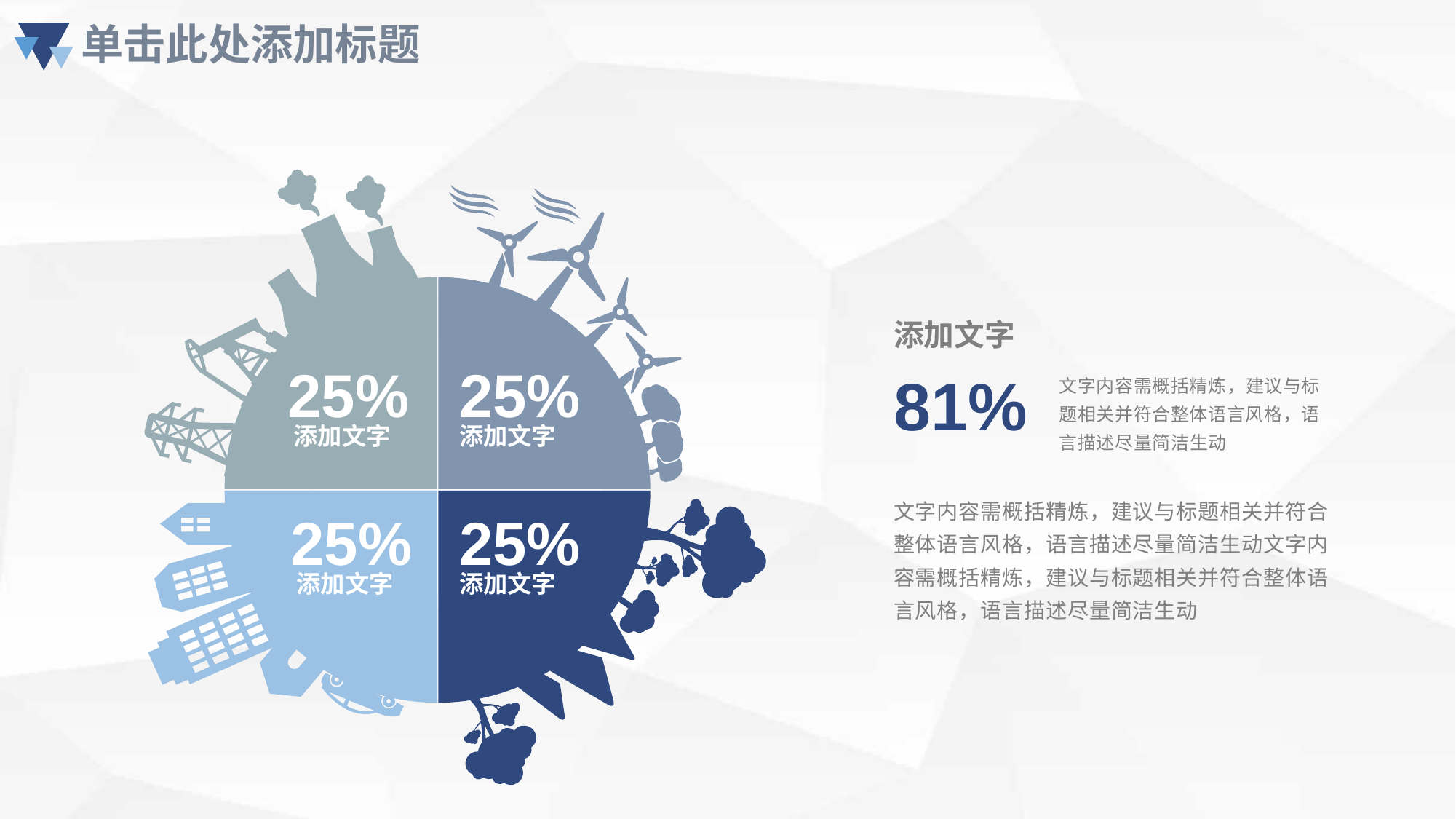

添加文字
25%
25%
81%
文字内容需概括精炼，建议与标题相关并符合整体语言风格，语言描述尽量简洁生动
添加文字
添加文字
文字内容需概括精炼，建议与标题相关并符合整体语言风格，语言描述尽量简洁生动文字内容需概括精炼，建议与标题相关并符合整体语言风格，语言描述尽量简洁生动

25%
25%
添加文字
添加文字